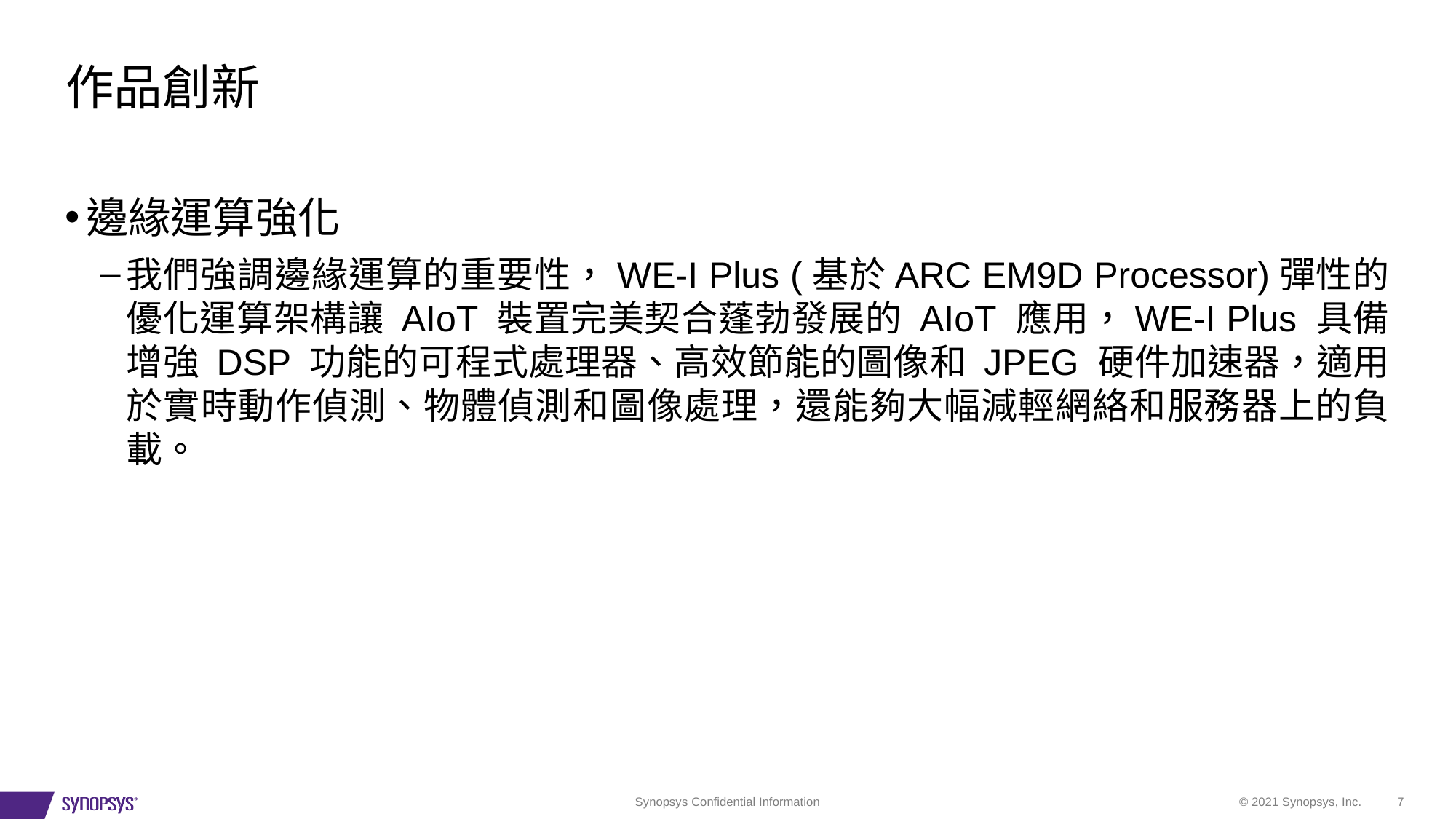

# 作品創新
邊緣運算強化
我們強調邊緣運算的重要性，WE-I Plus (基於ARC EM9D Processor)彈性的優化運算架構讓 AIoT 裝置完美契合蓬勃發展的 AIoT 應用，WE-I Plus 具備增強 DSP 功能的可程式處理器、高效節能的圖像和 JPEG 硬件加速器，適用於實時動作偵測、物體偵測和圖像處理，還能夠大幅減輕網絡和服務器上的負載。